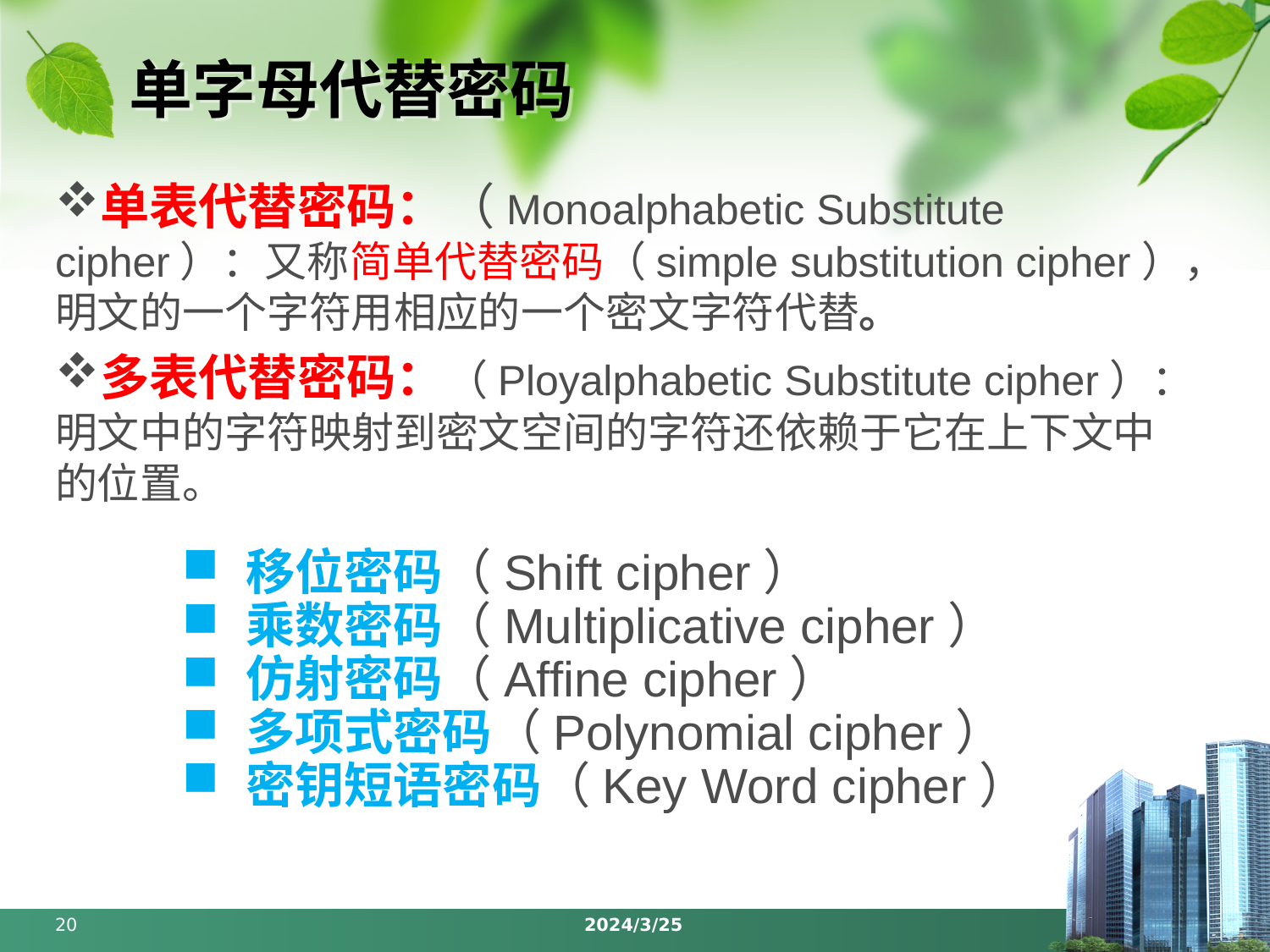

# 单字母代替密码
单表代替密码：（Monoalphabetic Substitute  cipher）：又称简单代替密码（simple substitution cipher），明文的一个字符用相应的一个密文字符代替。
多表代替密码：（Ployalphabetic Substitute cipher）：明文中的字符映射到密文空间的字符还依赖于它在上下文中的位置。

移位密码（Shift cipher）
乘数密码（Multiplicative cipher）
仿射密码（Affine cipher）
多项式密码（Polynomial cipher）
密钥短语密码（Key Word cipher）
20
2024/3/25